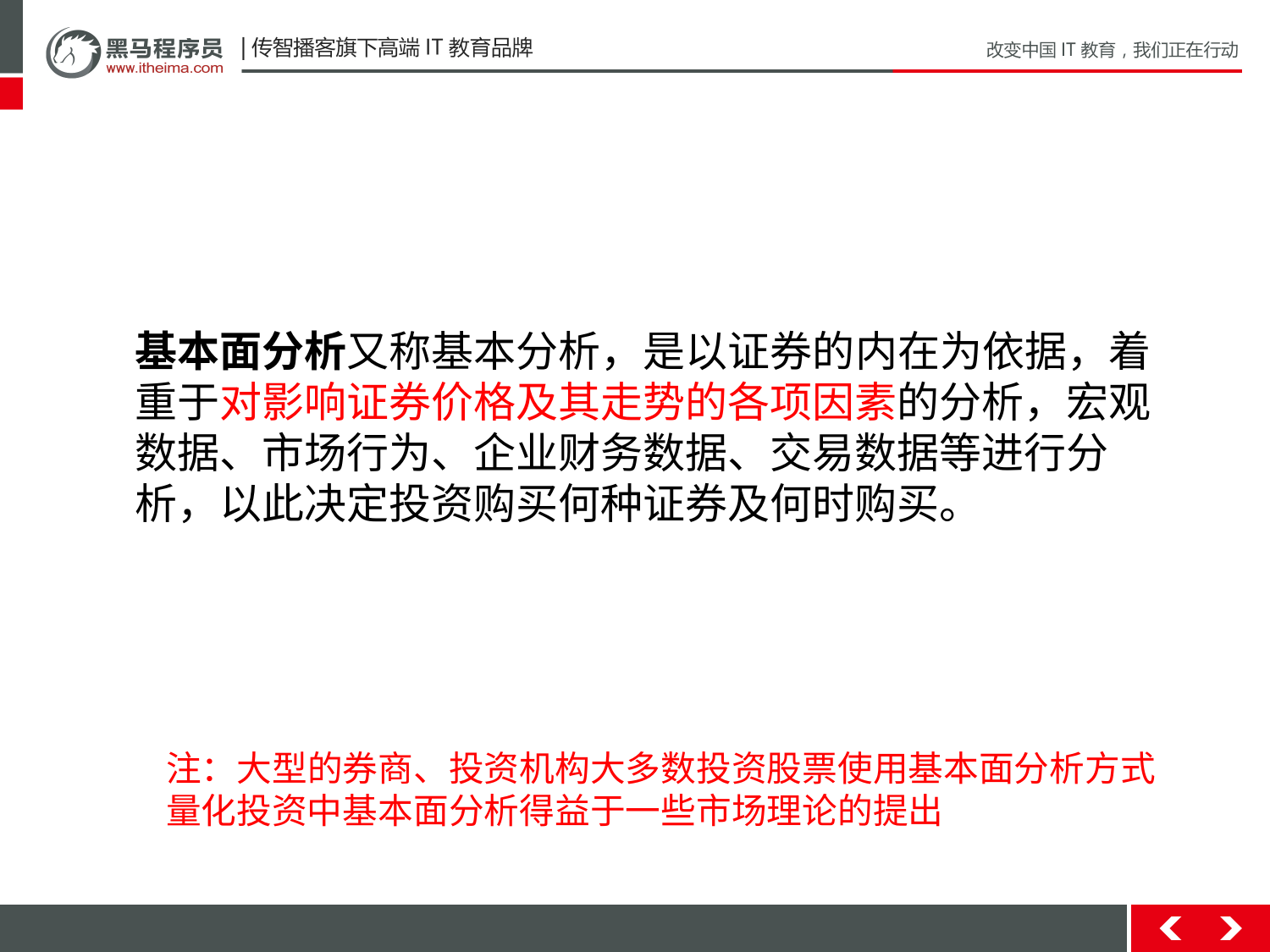

基本面分析又称基本分析，是以证券的内在为依据，着重于对影响证券价格及其走势的各项因素的分析，宏观数据、市场行为、企业财务数据、交易数据等进行分析，以此决定投资购买何种证券及何时购买。
注：大型的券商、投资机构大多数投资股票使用基本面分析方式
量化投资中基本面分析得益于一些市场理论的提出